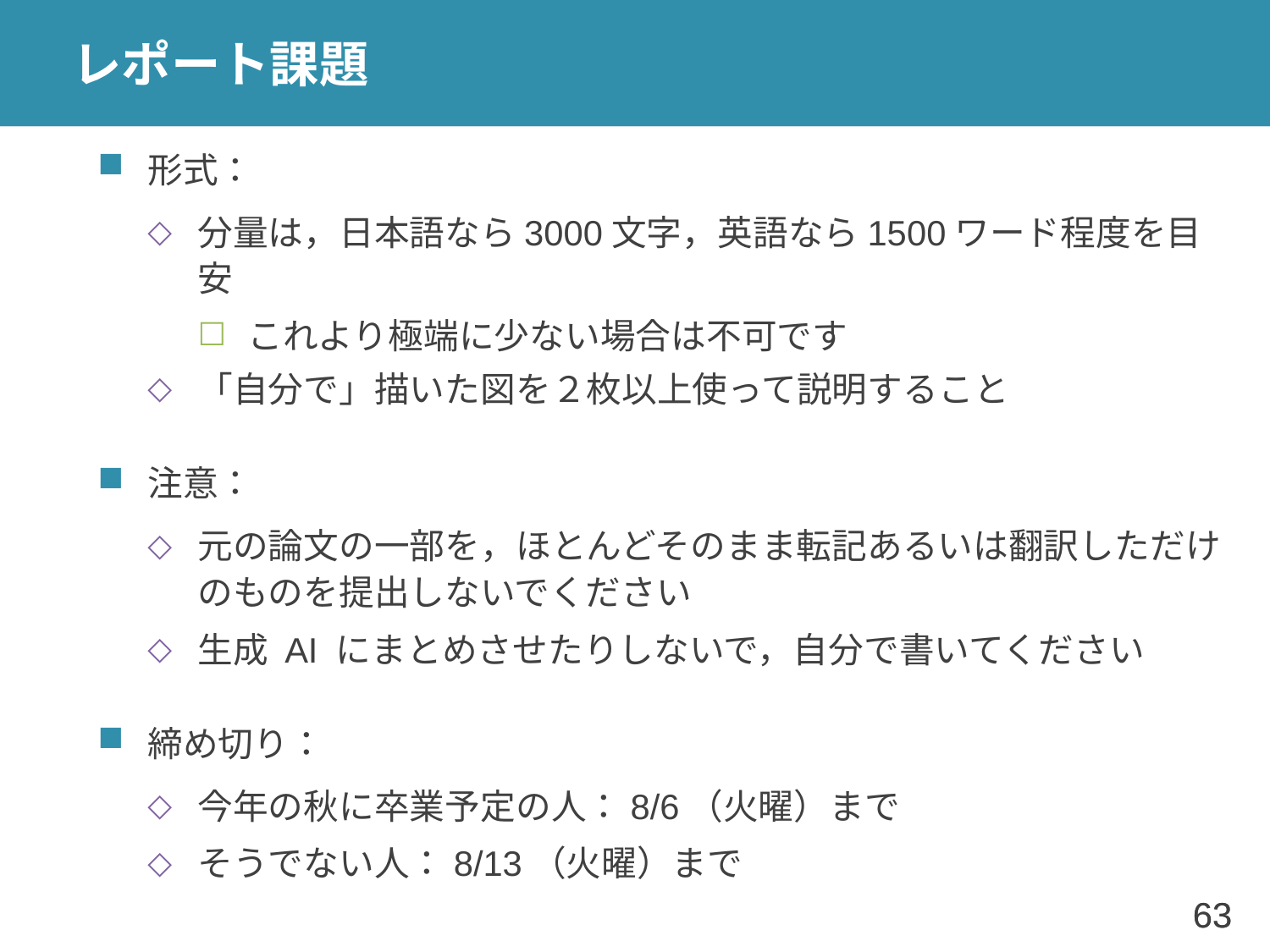

# レポート課題
形式：
分量は，日本語なら3000文字，英語なら1500ワード程度を目安
これより極端に少ない場合は不可です
「自分で」描いた図を２枚以上使って説明すること
注意：
元の論文の一部を，ほとんどそのまま転記あるいは翻訳しただけのものを提出しないでください
生成 AI にまとめさせたりしないで，自分で書いてください
締め切り：
今年の秋に卒業予定の人：8/6（火曜）まで
そうでない人：8/13（火曜）まで